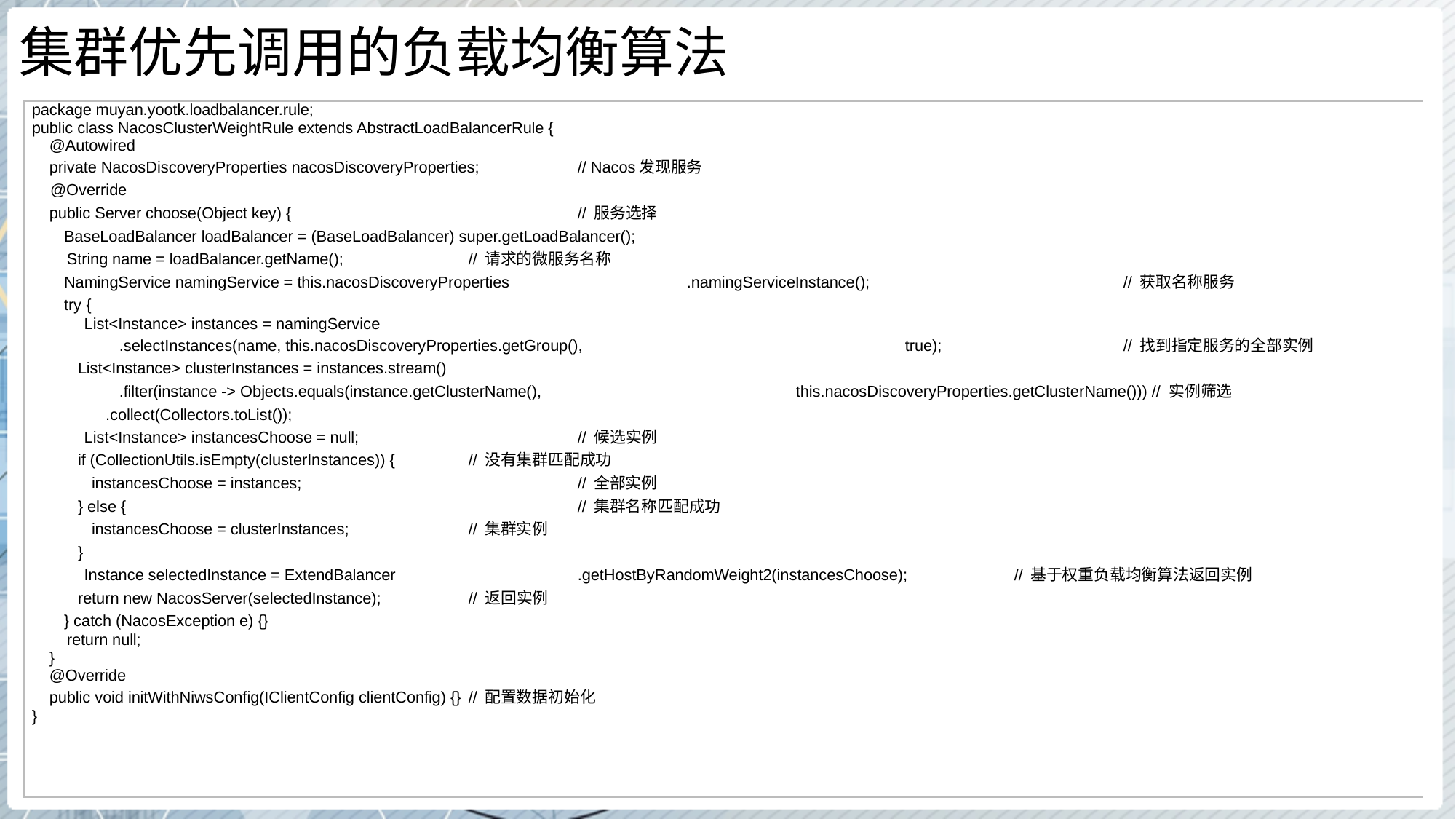

# 集群优先调用的负载均衡算法
| package muyan.yootk.loadbalancer.rule; public class NacosClusterWeightRule extends AbstractLoadBalancerRule { @Autowired private NacosDiscoveryProperties nacosDiscoveryProperties; // Nacos发现服务 @Override public Server choose(Object key) { // 服务选择 BaseLoadBalancer loadBalancer = (BaseLoadBalancer) super.getLoadBalancer(); String name = loadBalancer.getName(); // 请求的微服务名称 NamingService namingService = this.nacosDiscoveryProperties .namingServiceInstance(); // 获取名称服务 try { List<Instance> instances = namingService .selectInstances(name, this.nacosDiscoveryProperties.getGroup(), true); // 找到指定服务的全部实例 List<Instance> clusterInstances = instances.stream() .filter(instance -> Objects.equals(instance.getClusterName(), this.nacosDiscoveryProperties.getClusterName())) // 实例筛选 .collect(Collectors.toList()); List<Instance> instancesChoose = null; // 候选实例 if (CollectionUtils.isEmpty(clusterInstances)) { // 没有集群匹配成功 instancesChoose = instances; // 全部实例 } else { // 集群名称匹配成功 instancesChoose = clusterInstances; // 集群实例 } Instance selectedInstance = ExtendBalancer .getHostByRandomWeight2(instancesChoose); // 基于权重负载均衡算法返回实例 return new NacosServer(selectedInstance); // 返回实例 } catch (NacosException e) {} return null; } @Override public void initWithNiwsConfig(IClientConfig clientConfig) {} // 配置数据初始化 } |
| --- |